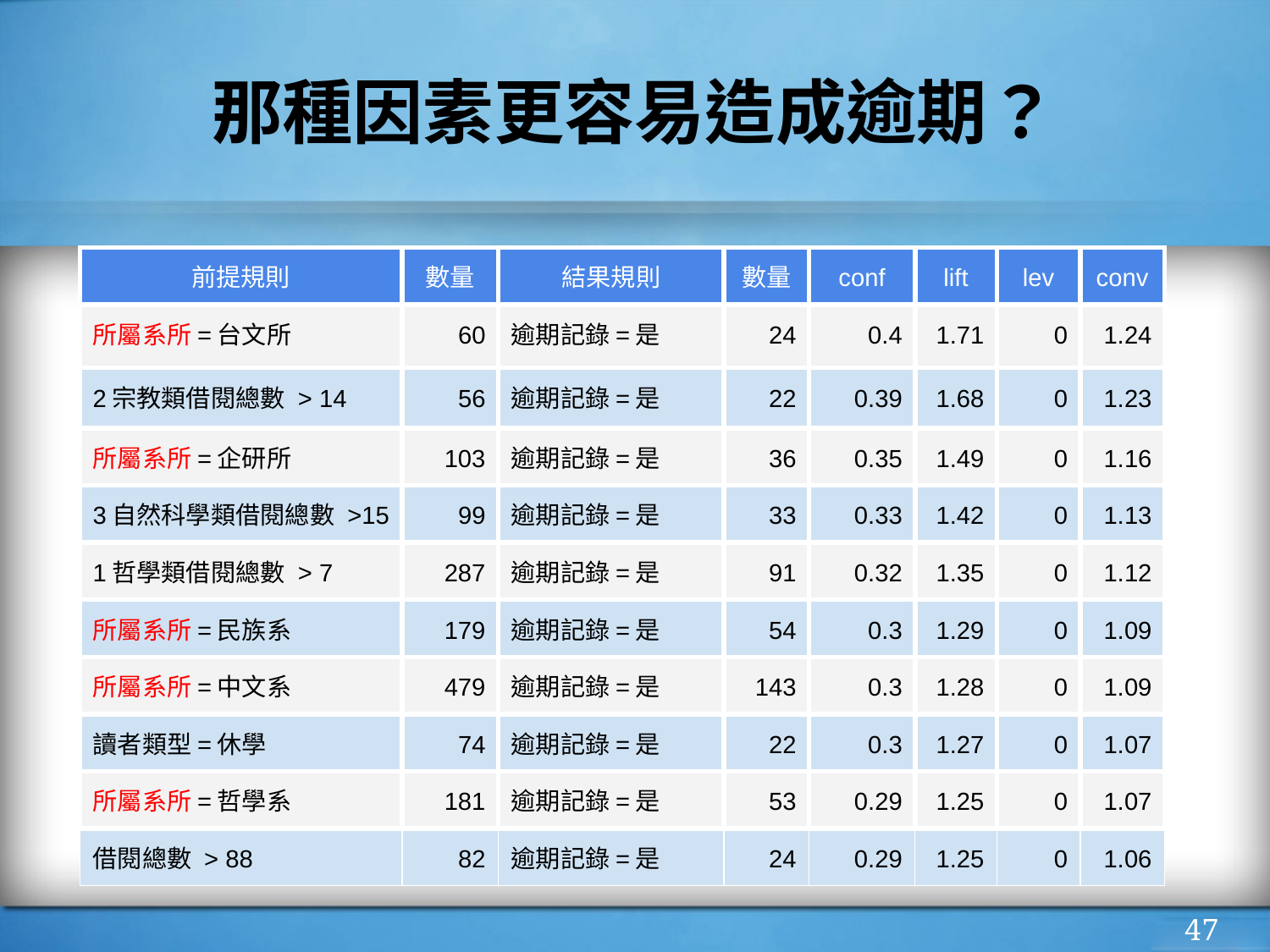

# 那種因素更容易造成逾期？
| 前提規則 | 數量 | 結果規則 | 數量 | conf | lift | lev | conv |
| --- | --- | --- | --- | --- | --- | --- | --- |
| 所屬系所=台文所 | 60 | 逾期記錄=是 | 24 | 0.4 | 1.71 | 0 | 1.24 |
| 2宗教類借閱總數 > 14 | 56 | 逾期記錄=是 | 22 | 0.39 | 1.68 | 0 | 1.23 |
| 所屬系所=企研所 | 103 | 逾期記錄=是 | 36 | 0.35 | 1.49 | 0 | 1.16 |
| 3自然科學類借閱總數 >15 | 99 | 逾期記錄=是 | 33 | 0.33 | 1.42 | 0 | 1.13 |
| 1哲學類借閱總數 > 7 | 287 | 逾期記錄=是 | 91 | 0.32 | 1.35 | 0 | 1.12 |
| 所屬系所=民族系 | 179 | 逾期記錄=是 | 54 | 0.3 | 1.29 | 0 | 1.09 |
| 所屬系所=中文系 | 479 | 逾期記錄=是 | 143 | 0.3 | 1.28 | 0 | 1.09 |
| 讀者類型=休學 | 74 | 逾期記錄=是 | 22 | 0.3 | 1.27 | 0 | 1.07 |
| 所屬系所=哲學系 | 181 | 逾期記錄=是 | 53 | 0.29 | 1.25 | 0 | 1.07 |
| 借閱總數 > 88 | 82 | 逾期記錄=是 | 24 | 0.29 | 1.25 | 0 | 1.06 |
47